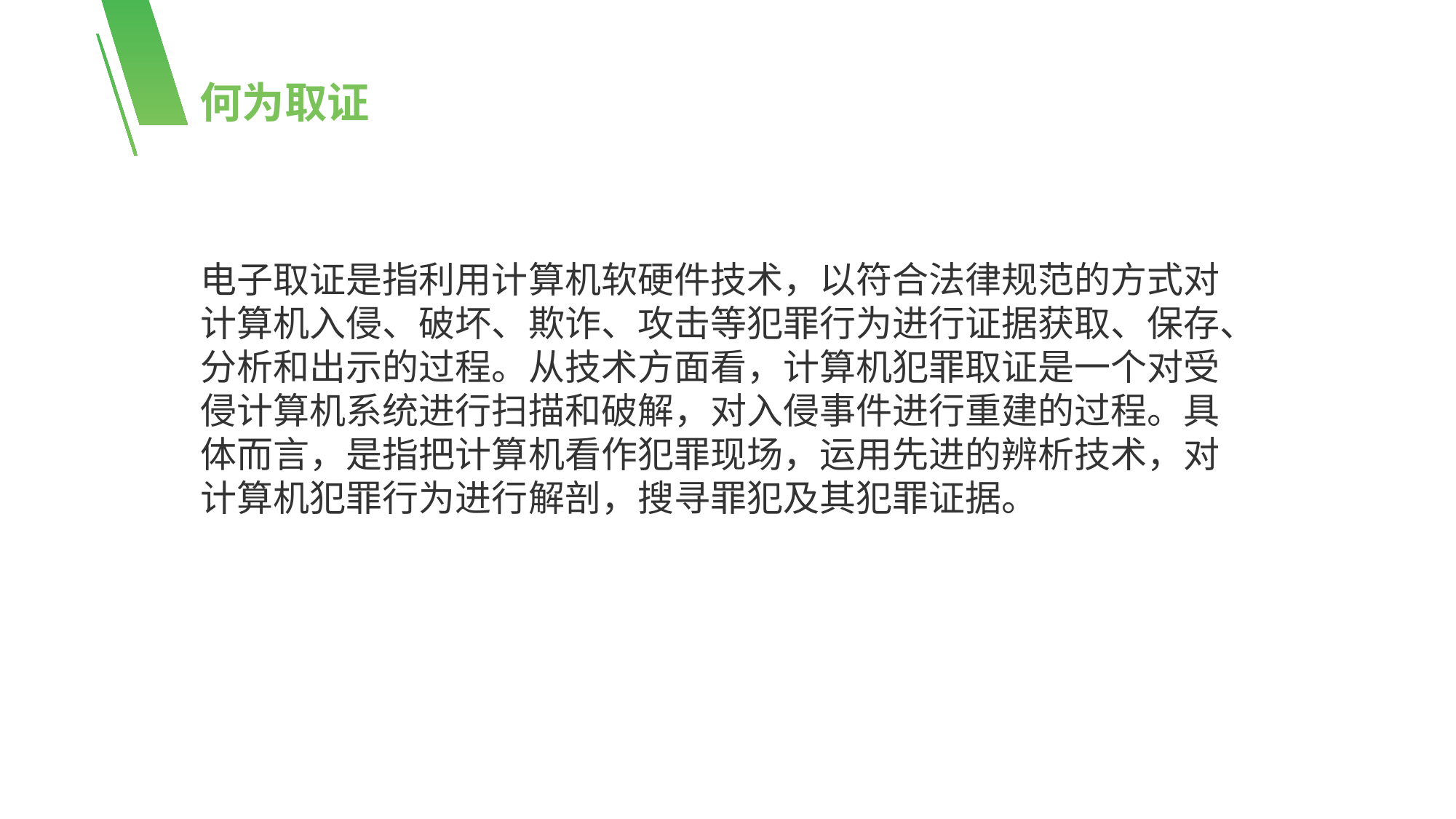

何为取证
电子取证是指利用计算机软硬件技术，以符合法律规范的方式对计算机入侵、破坏、欺诈、攻击等犯罪行为进行证据获取、保存、分析和出示的过程。从技术方面看，计算机犯罪取证是一个对受侵计算机系统进行扫描和破解，对入侵事件进行重建的过程。具体而言，是指把计算机看作犯罪现场，运用先进的辨析技术，对计算机犯罪行为进行解剖，搜寻罪犯及其犯罪证据。